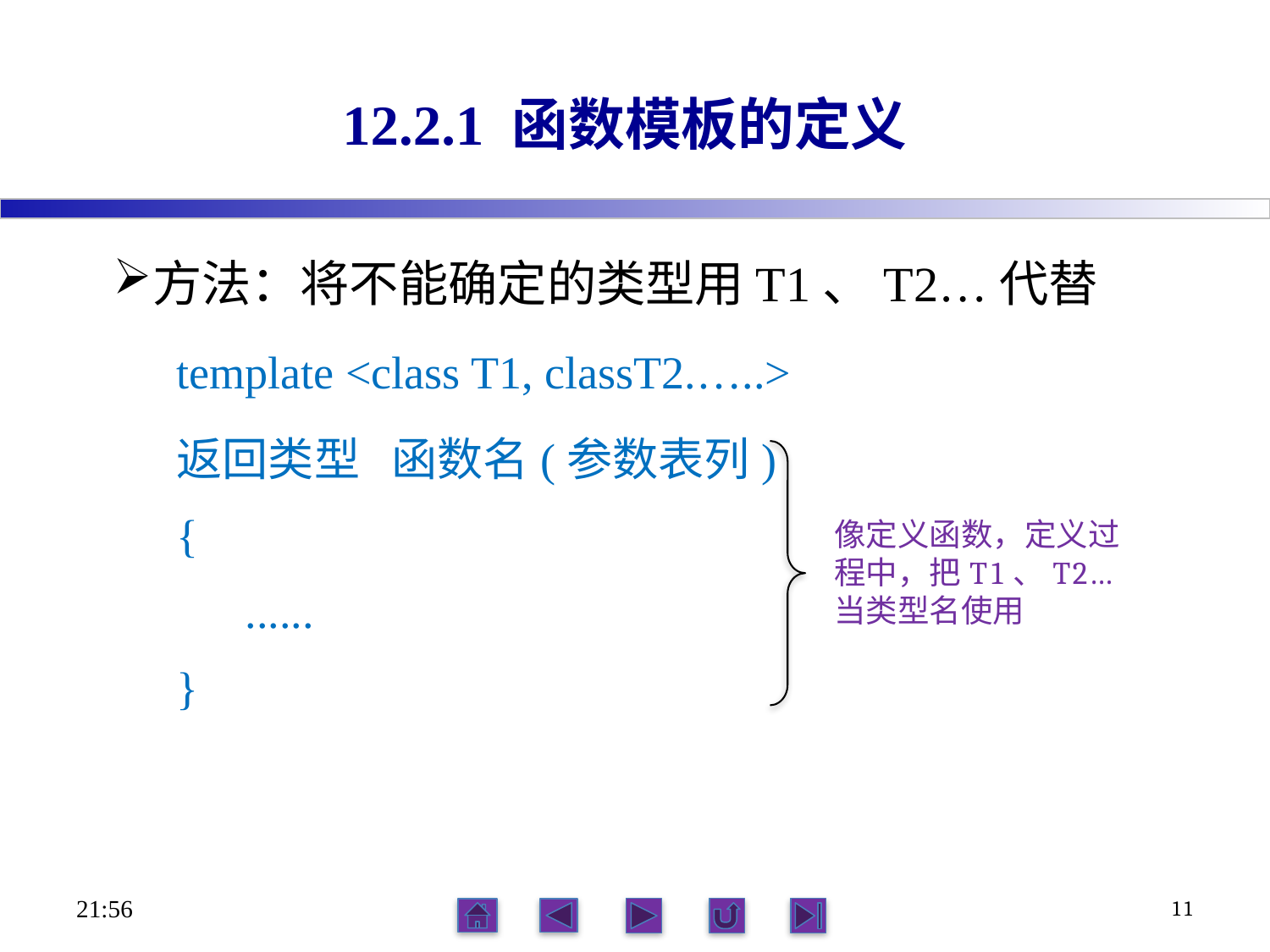

# 12.2.1 函数模板的定义
方法：将不能确定的类型用T1、T2…代替
template <class T1, classT2.…..>
返回类型   函数名(参数表列)
{
      ......
}

像定义函数，定义过程中，把T1、T2…当类型名使用
21:56
11